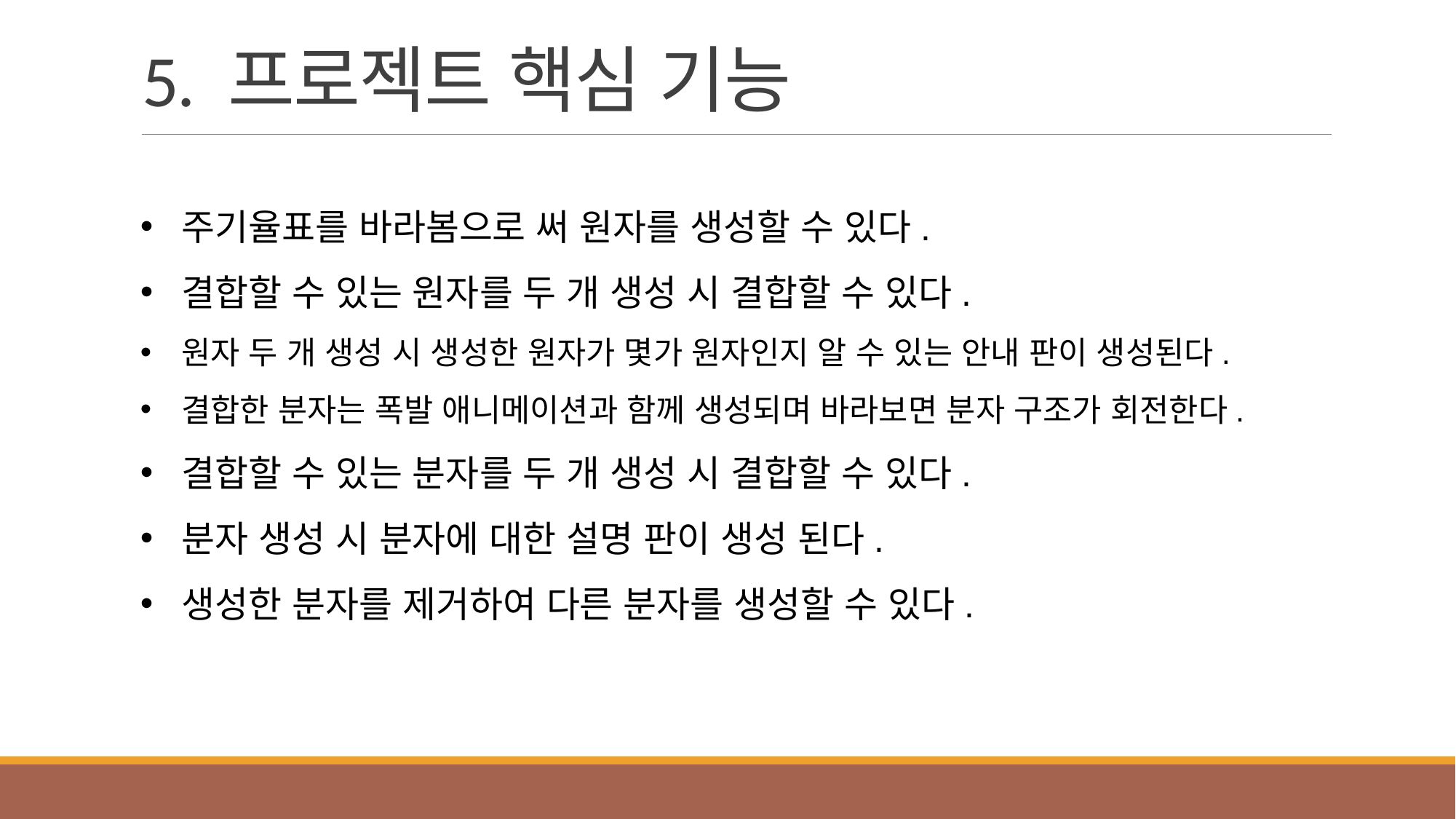

# 5. 프로젝트 핵심 기능
주기율표를 바라봄으로 써 원자를 생성할 수 있다.
결합할 수 있는 원자를 두 개 생성 시 결합할 수 있다.
원자 두 개 생성 시 생성한 원자가 몇가 원자인지 알 수 있는 안내 판이 생성된다.
결합한 분자는 폭발 애니메이션과 함께 생성되며 바라보면 분자 구조가 회전한다.
결합할 수 있는 분자를 두 개 생성 시 결합할 수 있다.
분자 생성 시 분자에 대한 설명 판이 생성 된다.
생성한 분자를 제거하여 다른 분자를 생성할 수 있다.